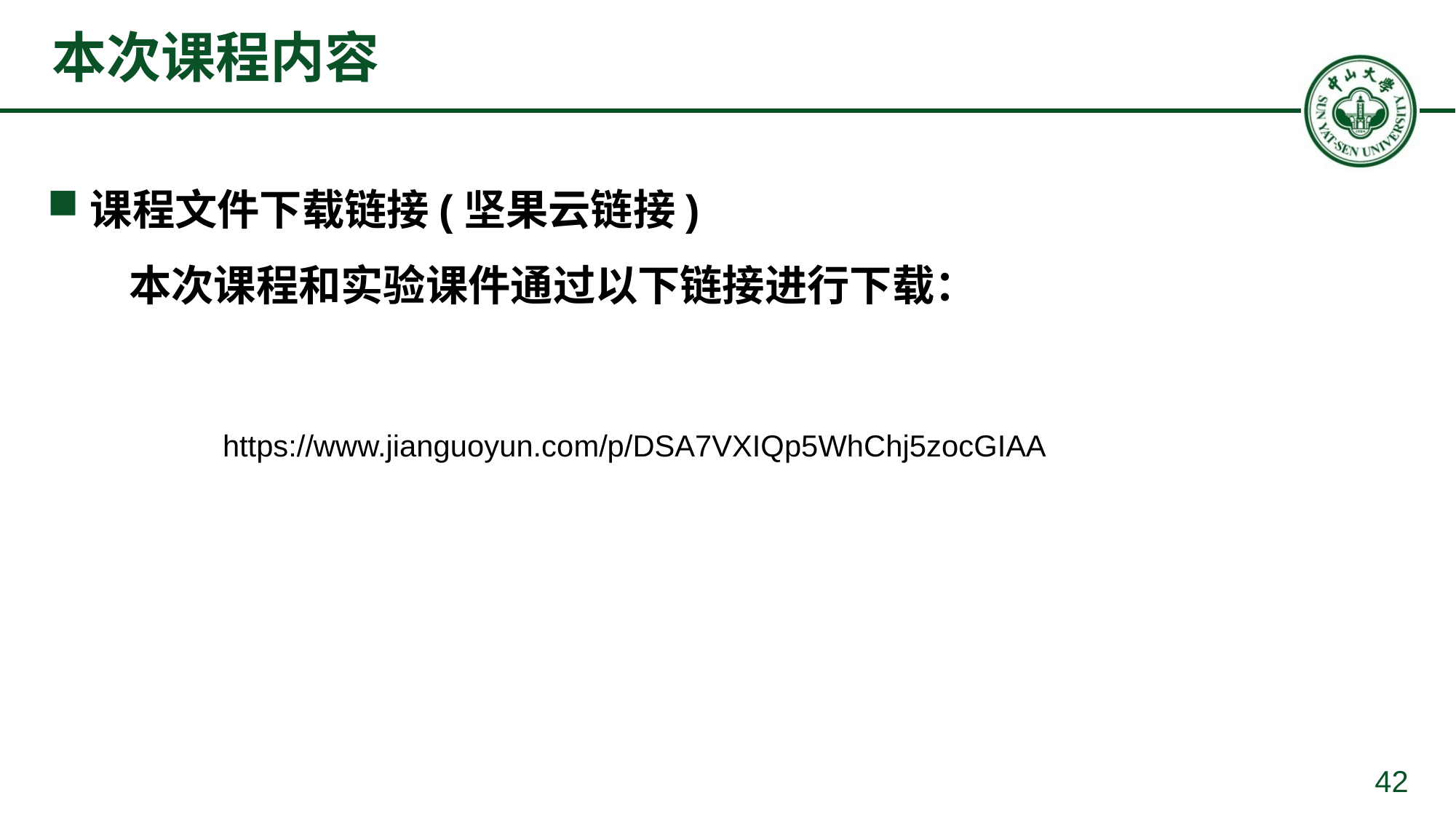

# 本次课程内容
课程文件下载链接(坚果云链接)
本次课程和实验课件通过以下链接进行下载：
https://www.jianguoyun.com/p/DSA7VXIQp5WhChj5zocGIAA
42